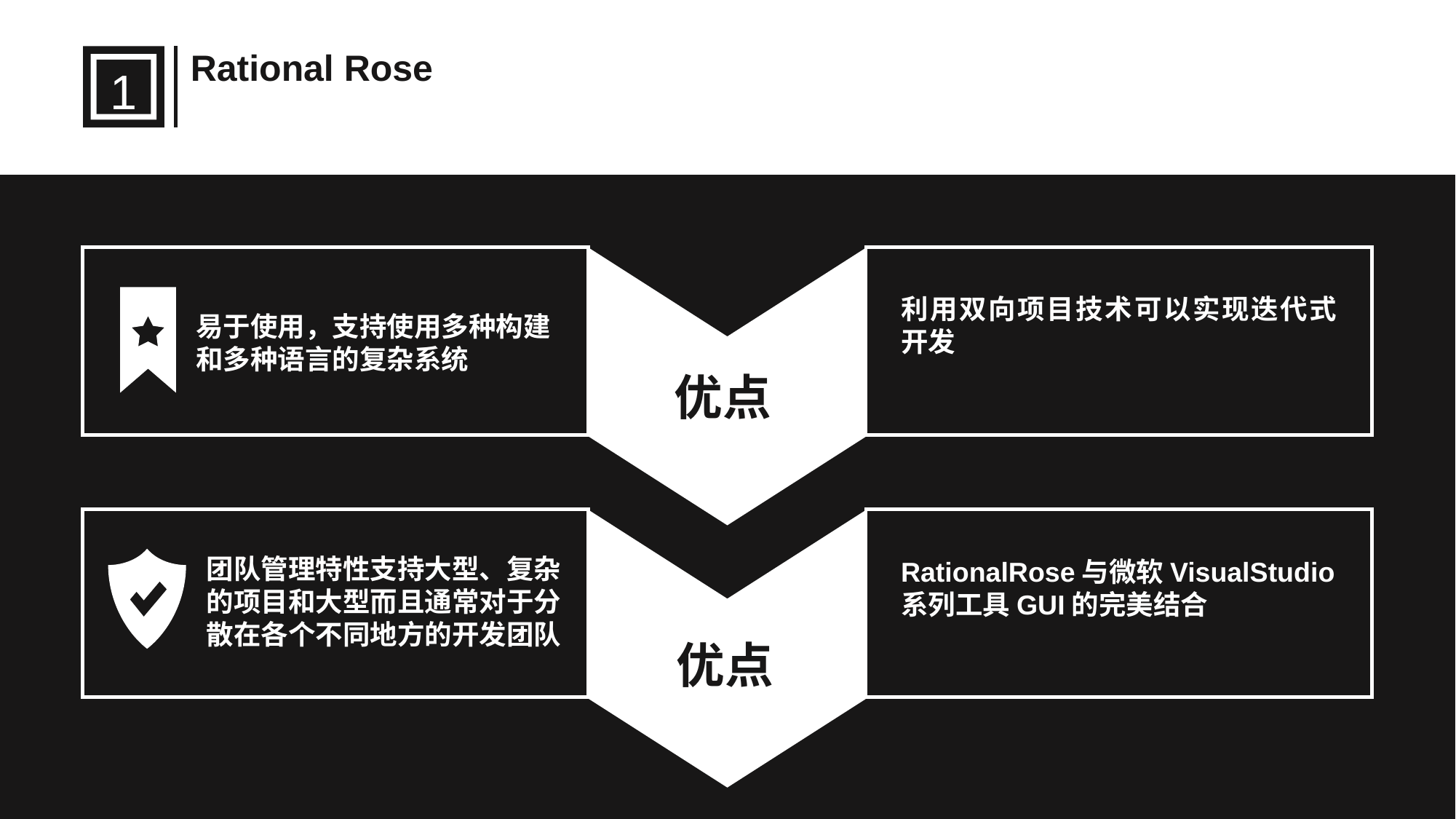

Rational Rose

1

利用双向项目技术可以实现迭代式开发

易于使用，支持使用多种构建和多种语言的复杂系统
优点

团队管理特性支持大型、复杂的项目和大型而且通常对于分散在各个不同地方的开发团队

RationalRose与微软VisualStudio系列工具GUI的完美结合
优点